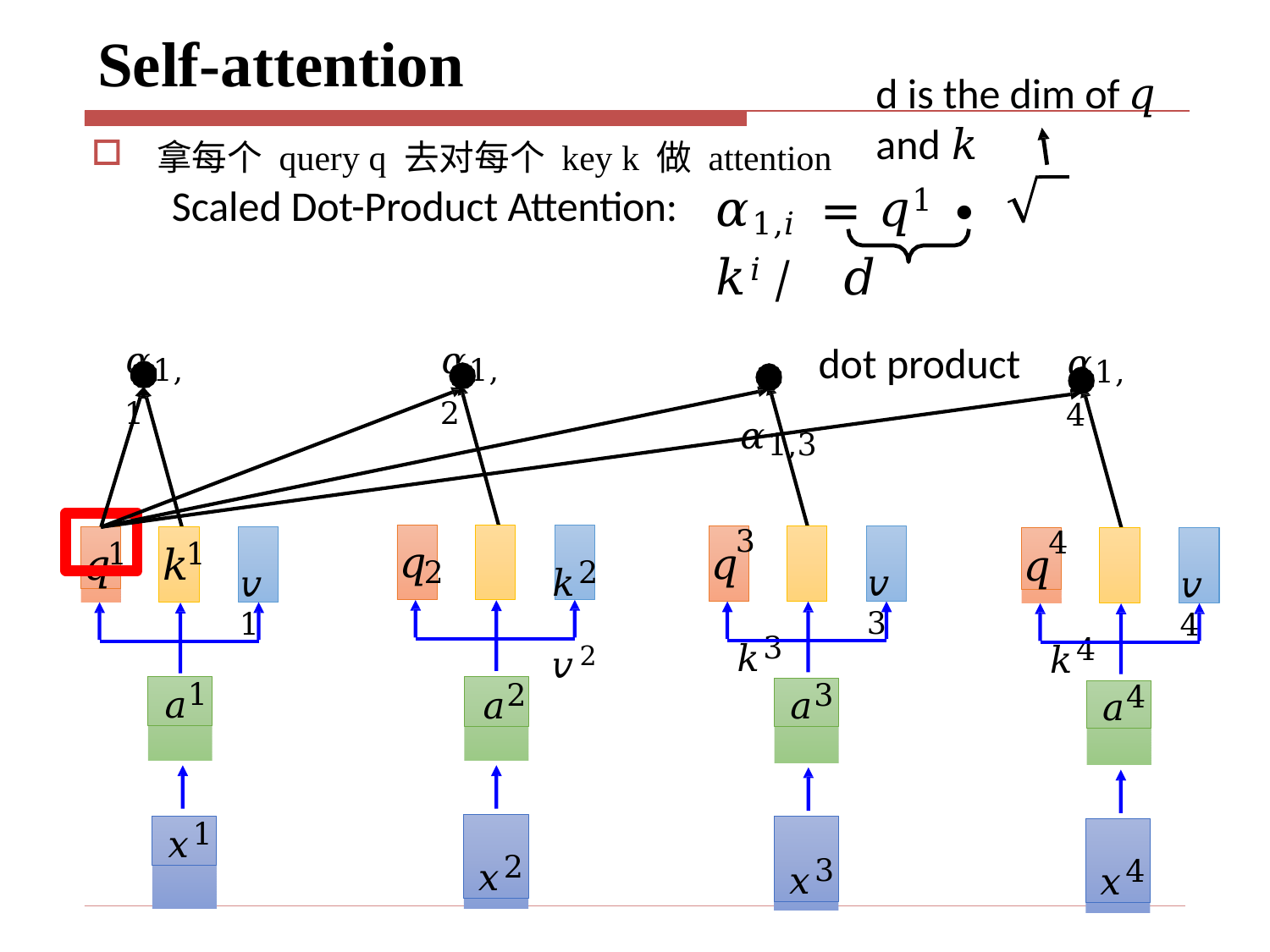

# Self-attention
d is the dim of 𝑞 and 𝑘

拿每个 query q 去对每个 key k 做 attention

𝛼1,𝑖  = 𝑞1  ∙ 𝑘𝑖/	𝑑
dot product
𝛼1,3

Scaled Dot-Product Attention:

𝛼1,1
𝛼1,2
𝛼1,4

1
2	𝑘2	𝑣2
𝑣3
𝑣1
3	𝑘3
𝑣4
4	𝑘4

𝑞

𝑞

1
𝑞
𝑞
𝑘

𝑎1

𝑎2

𝑎3

𝑎4

𝑥2

𝑥1

𝑥3

𝑥4